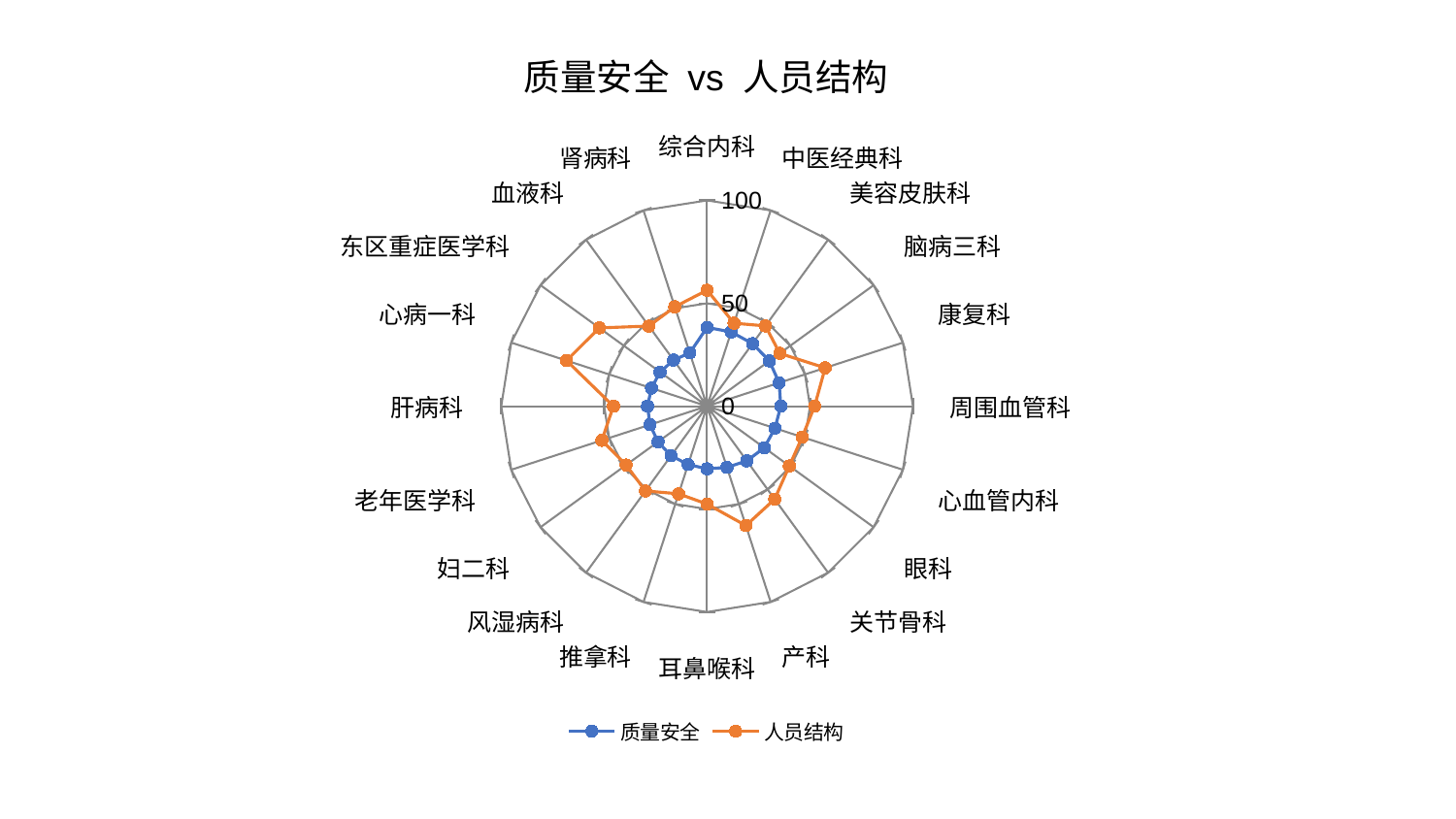

### Chart: 质量安全 vs 人员结构

| Category | 质量安全 | 人员结构 |
|---|---|---|
| 综合内科 | 38.288539003197016 | 56.36418673578585 |
| 中医经典科 | 37.92097283912402 | 42.391145500045724 |
| 美容皮肤科 | 37.57900587672192 | 48.222227471801574 |
| 脑病三科 | 37.42449878852951 | 43.663114422201474 |
| 康复科 | 36.81031943929243 | 60.31609474443549 |
| 周围血管科 | 35.82585229186499 | 52.250052435007454 |
| 心血管内科 | 34.65952066262175 | 48.58946304580578 |
| 眼科 | 34.35533579896425 | 49.39415599476817 |
| 关节骨科 | 32.83847181426391 | 55.86446162323718 |
| 产科 | 31.274154474836063 | 60.99977337172661 |
| 耳鼻喉科 | 30.450635138739006 | 47.56244108053714 |
| 推拿科 | 29.81855508191895 | 44.77621388981193 |
| 风湿病科 | 29.789536157828707 | 50.89895028666983 |
| 妇二科 | 29.460469209837225 | 48.6317958718716 |
| 老年医学科 | 29.166771796957818 | 53.736722443718314 |
| 肝病科 | 28.9514080647749 | 45.49065722907513 |
| 心病一科 | 28.402885380587197 | 71.80102454058809 |
| 东区重症医学科 | 28.221219800068873 | 64.72393646639121 |
| 血液科 | 27.720570989287193 | 48.1148734628084 |
| 肾病科 | 27.217919764489466 | 50.76638947994062 |
5